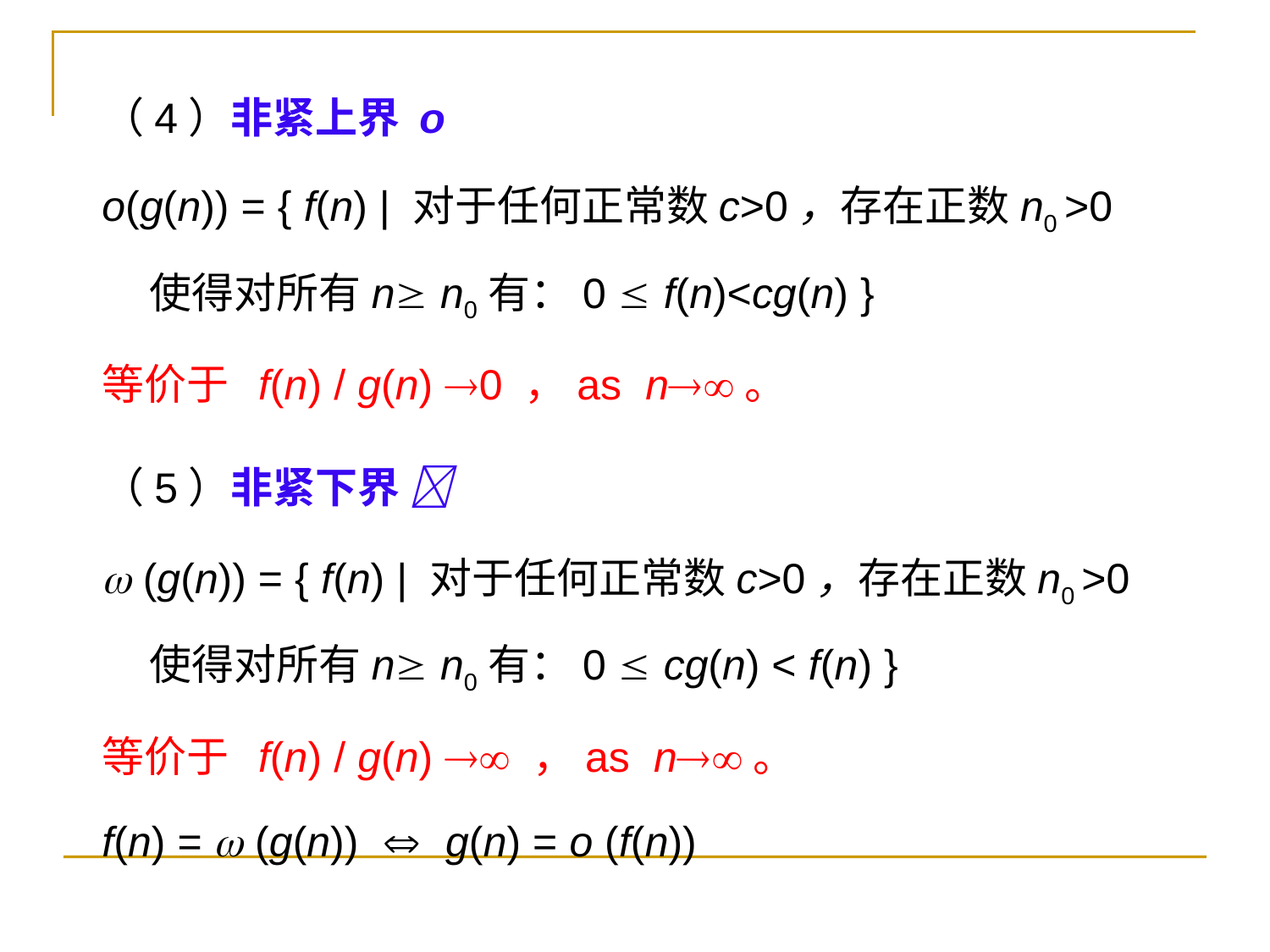

（4）非紧上界 o
o(g(n)) = { f(n) | 对于任何正常数c>0，存在正数n0 >0使得对所有n≥ n0有：0 ≤ f(n)<cg(n) }
等价于  f(n) / g(n) →0 ，as  n→∞。
（5）非紧下界 ω
ω (g(n)) = { f(n) | 对于任何正常数c>0，存在正数n0 >0使得对所有n≥ n0有：0 ≤ cg(n) < f(n) }
等价于  f(n) / g(n) →∞ ，as  n→∞。
f(n) = ω (g(n))  ⇔  g(n) = o (f(n))